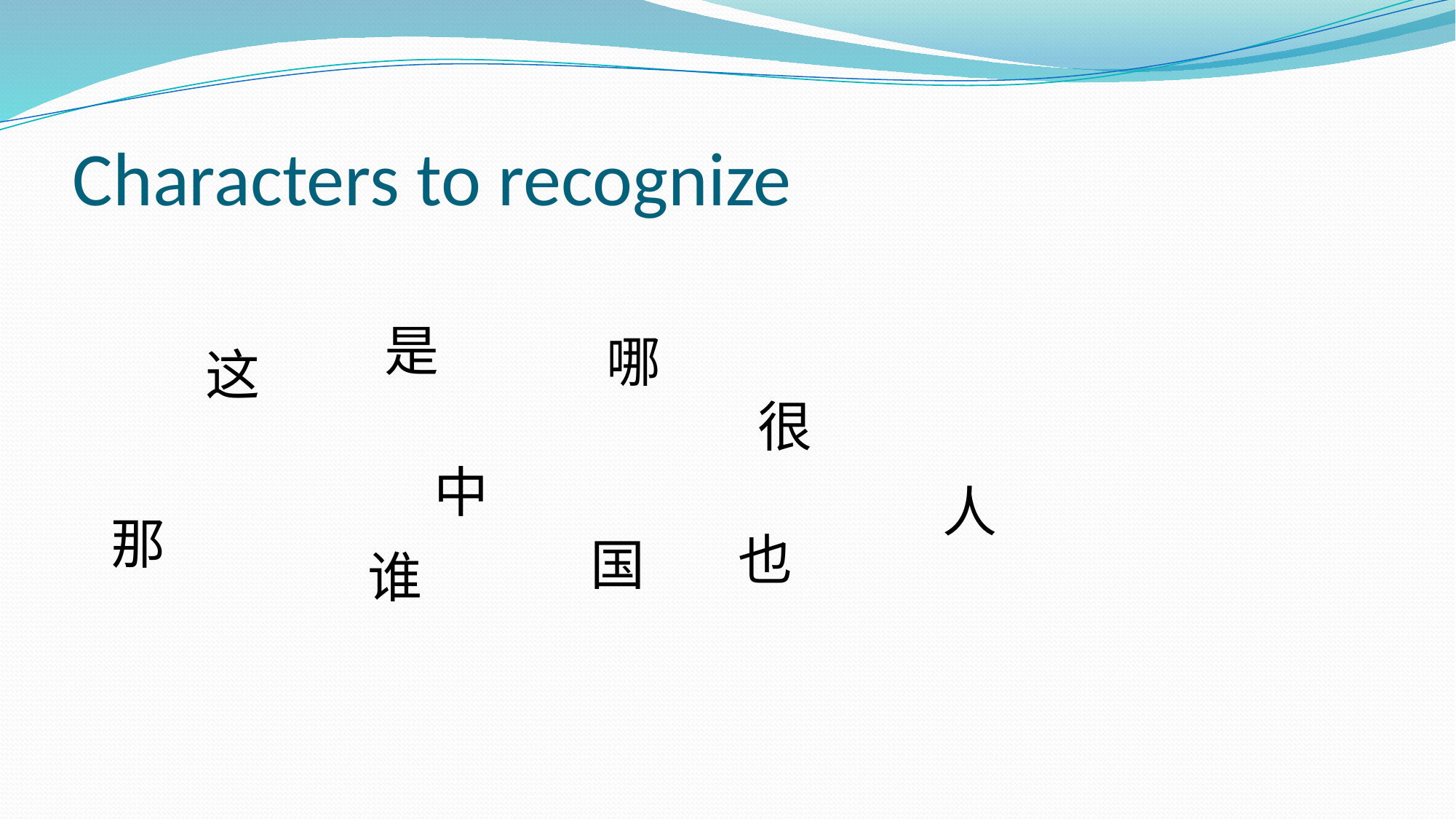

# Characters to recognize
是
哪
这
很
中
人
那
也
国
谁